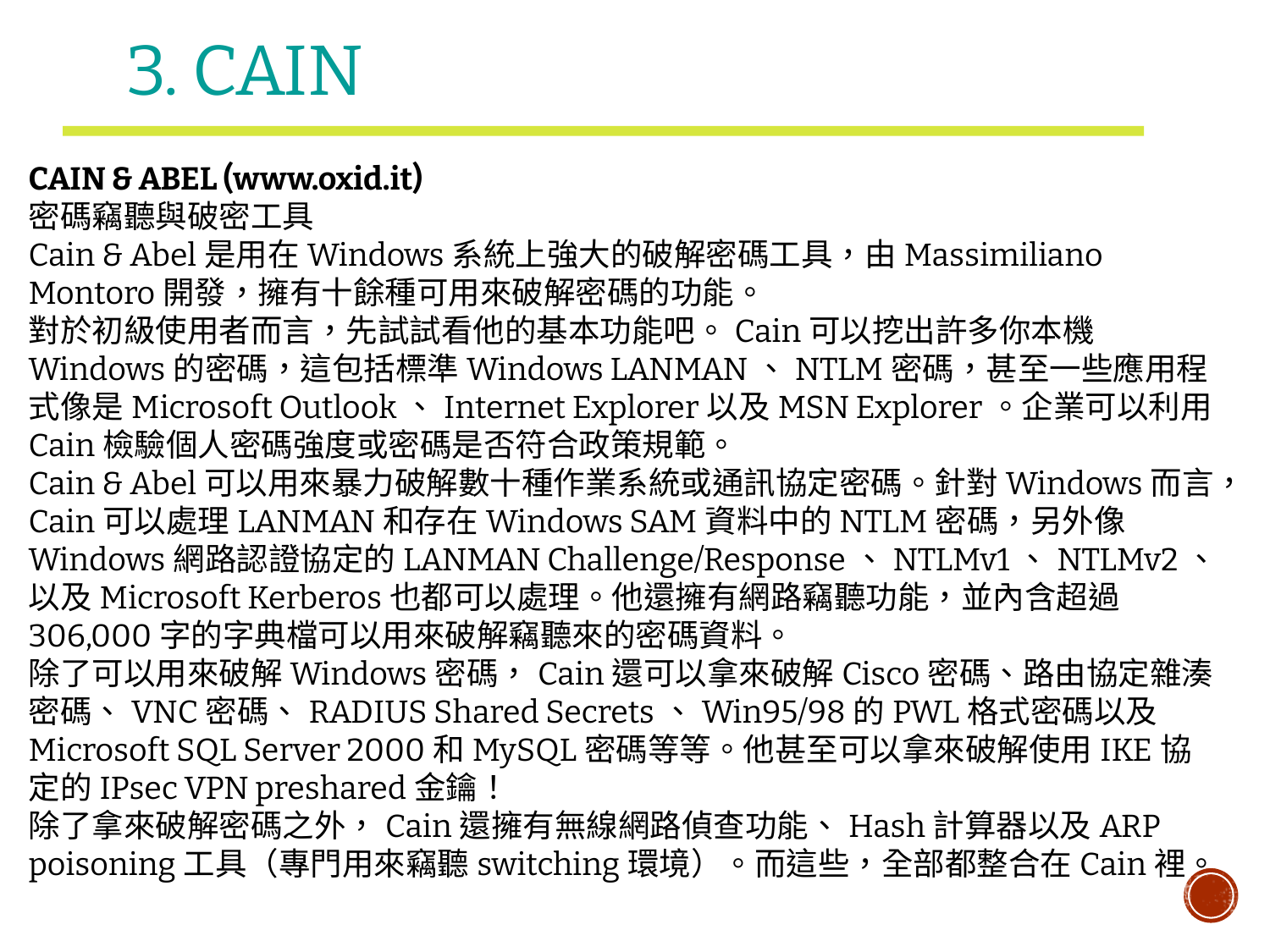

# 3. Cain
CAIN & ABEL (www.oxid.it)
密碼竊聽與破密工具
Cain & Abel是用在Windows系統上強大的破解密碼工具，由Massimiliano Montoro開發，擁有十餘種可用來破解密碼的功能。
對於初級使用者而言，先試試看他的基本功能吧。Cain可以挖出許多你本機Windows的密碼，這包括標準Windows LANMAN、NTLM密碼，甚至一些應用程式像是Microsoft Outlook、Internet Explorer以及MSN Explorer。企業可以利用Cain檢驗個人密碼強度或密碼是否符合政策規範。
Cain & Abel可以用來暴力破解數十種作業系統或通訊協定密碼。針對Windows而言，Cain可以處理LANMAN和存在Windows SAM資料中的NTLM密碼，另外像Windows網路認證協定的LANMAN Challenge/Response、NTLMv1、NTLMv2、以及Microsoft Kerberos也都可以處理。他還擁有網路竊聽功能，並內含超過306,000字的字典檔可以用來破解竊聽來的密碼資料。
除了可以用來破解Windows密碼，Cain還可以拿來破解Cisco密碼、路由協定雜湊密碼、VNC密碼、RADIUS Shared Secrets、Win95/98的PWL格式密碼以及Microsoft SQL Server 2000和MySQL密碼等等。他甚至可以拿來破解使用IKE協定的IPsec VPN preshared金鑰！
除了拿來破解密碼之外，Cain還擁有無線網路偵查功能、Hash計算器以及ARP poisoning工具（專門用來竊聽switching環境）。而這些，全部都整合在Cain裡。